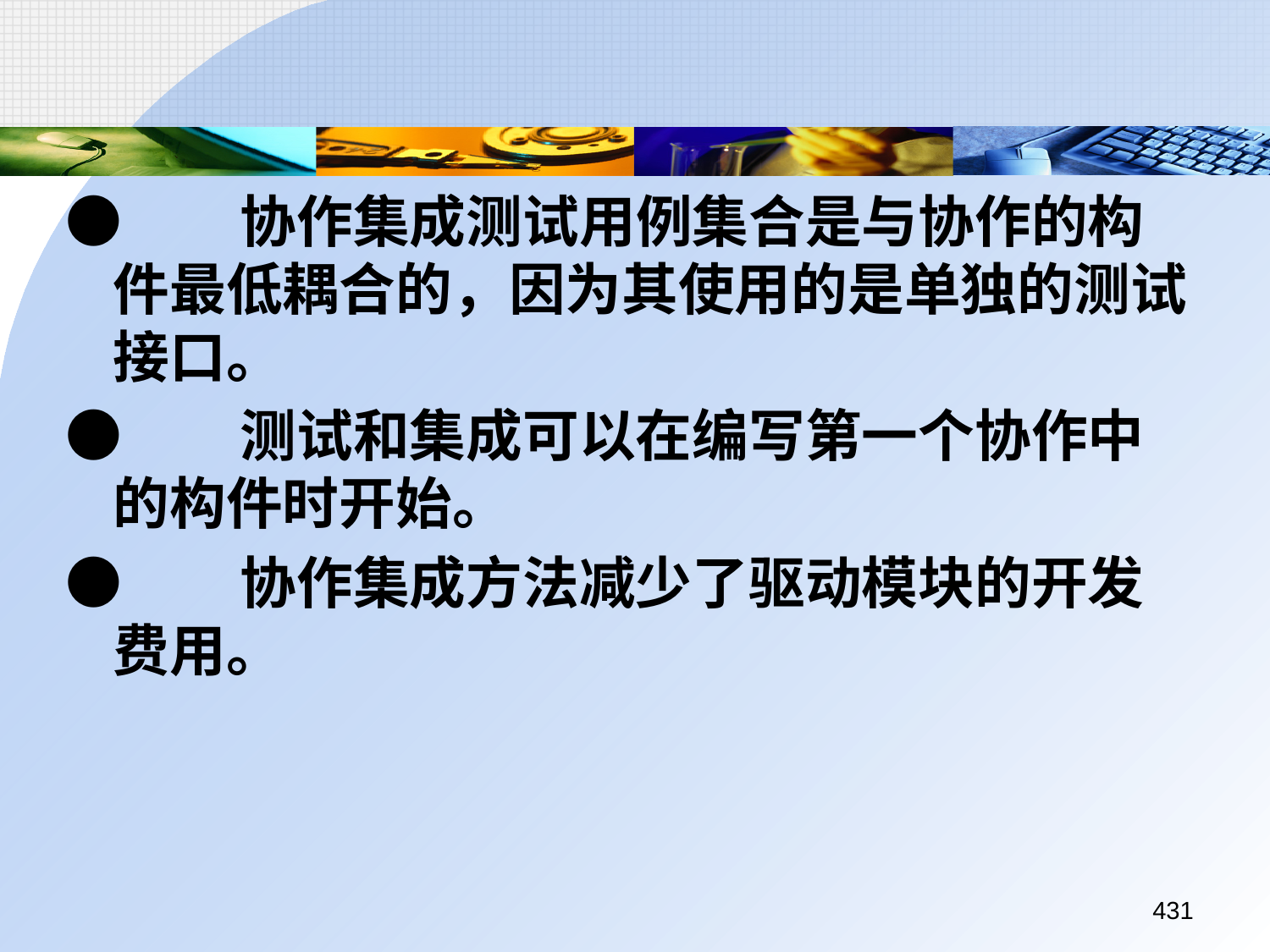

●	协作集成测试用例集合是与协作的构件最低耦合的，因为其使用的是单独的测试接口。
●	测试和集成可以在编写第一个协作中的构件时开始。
●	协作集成方法减少了驱动模块的开发费用。

431